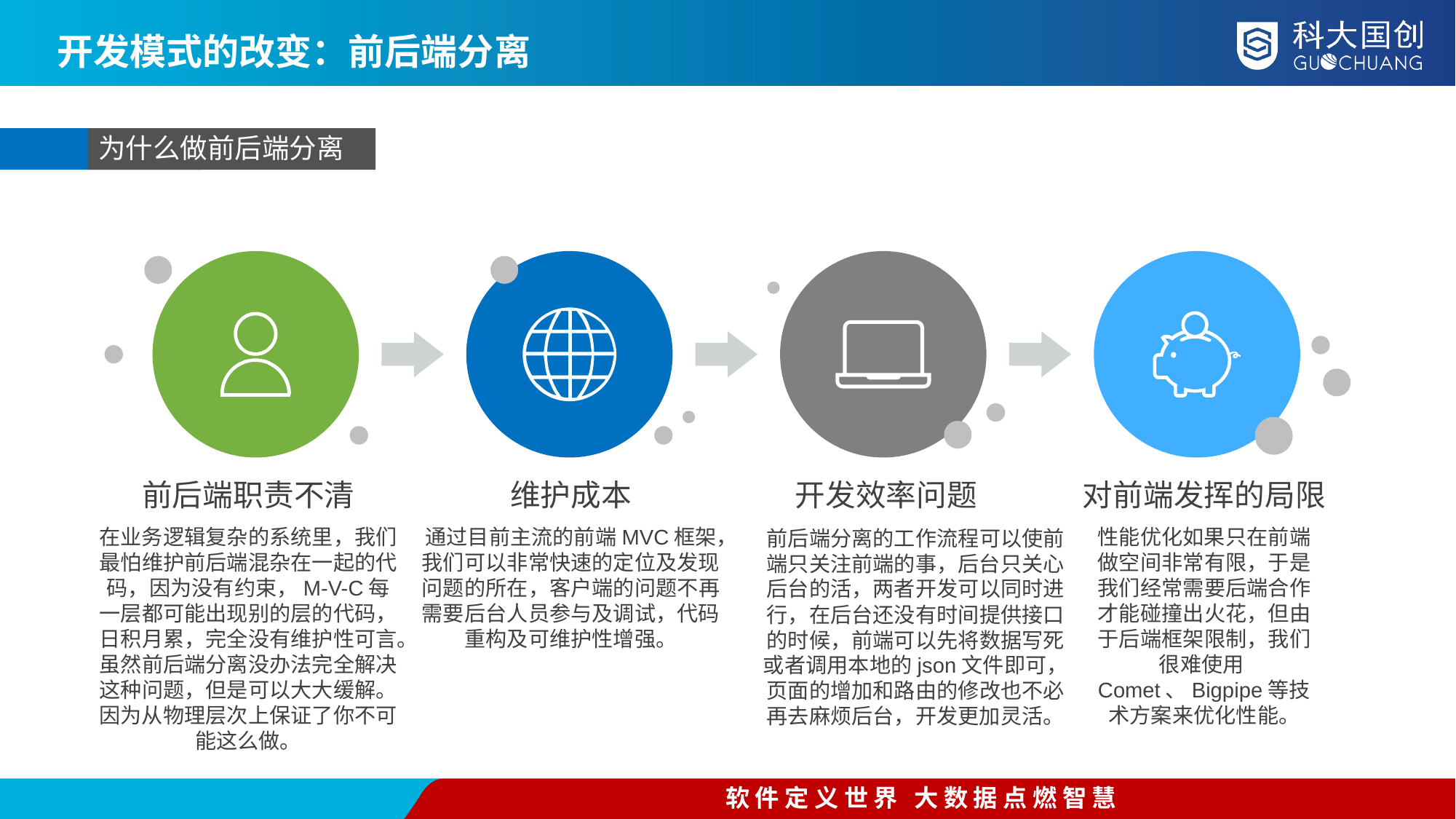

开发模式的改变：前后端分离
为什么做前后端分离

维护成本
通过目前主流的前端MVC框架，我们可以非常快速的定位及发现问题的所在，客户端的问题不再需要后台人员参与及调试，代码重构及可维护性增强。
前后端分离的工作流程可以使前端只关注前端的事，后台只关心后台的活，两者开发可以同时进行，在后台还没有时间提供接口的时候，前端可以先将数据写死或者调用本地的json文件即可，页面的增加和路由的修改也不必再去麻烦后台，开发更加灵活。
开发效率问题

对前端发挥的局限
性能优化如果只在前端做空间非常有限，于是我们经常需要后端合作才能碰撞出火花，但由于后端框架限制，我们很难使用Comet、Bigpipe等技术方案来优化性能。
前后端职责不清
在业务逻辑复杂的系统里，我们最怕维护前后端混杂在一起的代码，因为没有约束，M-V-C每一层都可能出现别的层的代码，日积月累，完全没有维护性可言。
虽然前后端分离没办法完全解决这种问题，但是可以大大缓解。因为从物理层次上保证了你不可能这么做。